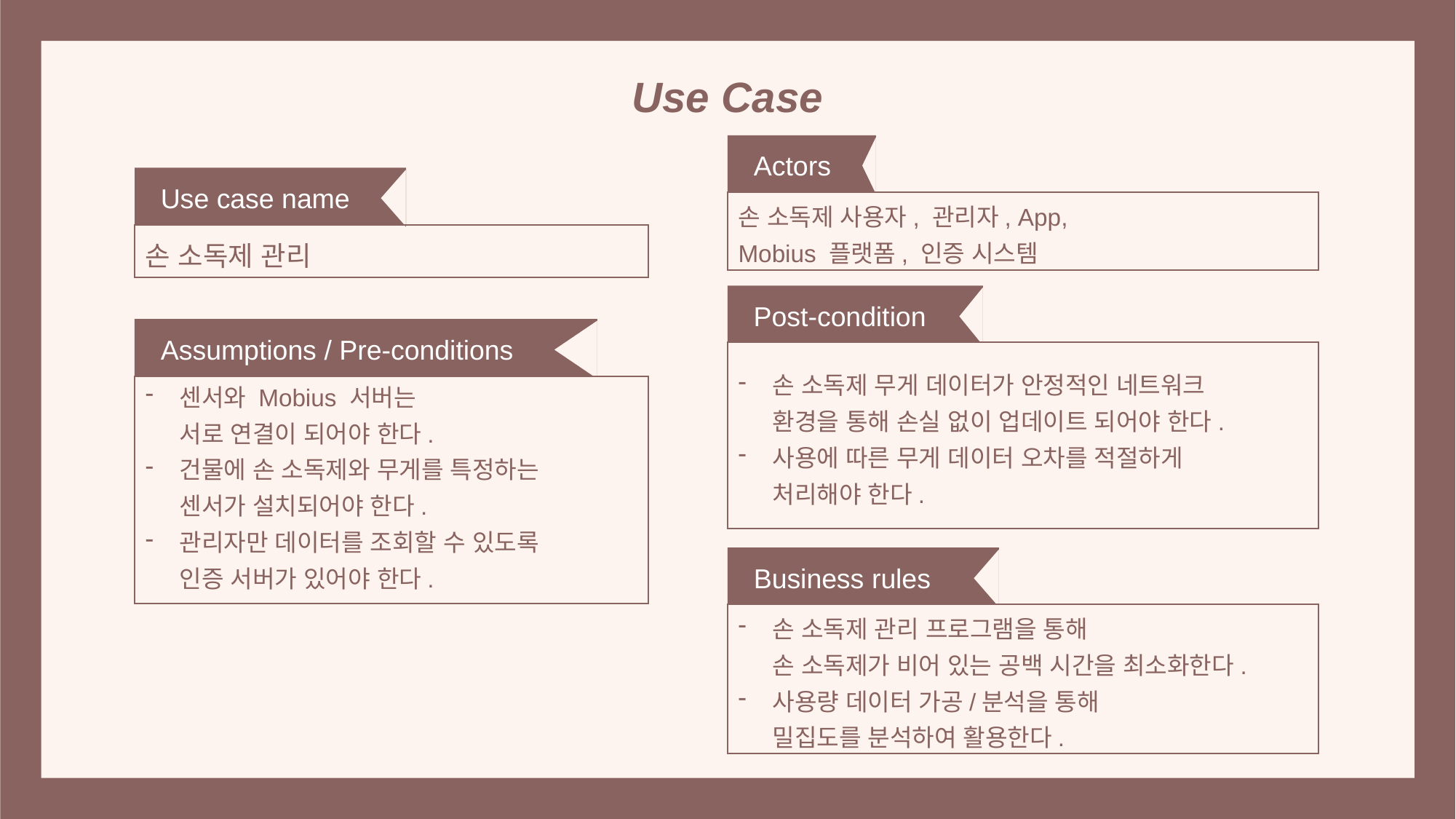

Use Case
  Actors
  Use case name
손 소독제 사용자, 관리자, App,
Mobius 플랫폼, 인증 시스템
손 소독제 관리
  Post-condition
  Assumptions / Pre-conditions
손 소독제 무게 데이터가 안정적인 네트워크
환경을 통해 손실 없이 업데이트 되어야 한다.
사용에 따른 무게 데이터 오차를 적절하게
처리해야 한다.

센서와 Mobius 서버는
서로 연결이 되어야 한다.
건물에 손 소독제와 무게를 특정하는
센서가 설치되어야 한다.
관리자만 데이터를 조회할 수 있도록
인증 서버가 있어야 한다.

  Business rules
손 소독제 관리 프로그램을 통해
손 소독제가 비어 있는 공백 시간을 최소화한다.
사용량 데이터 가공/분석을 통해
밀집도를 분석하여 활용한다.